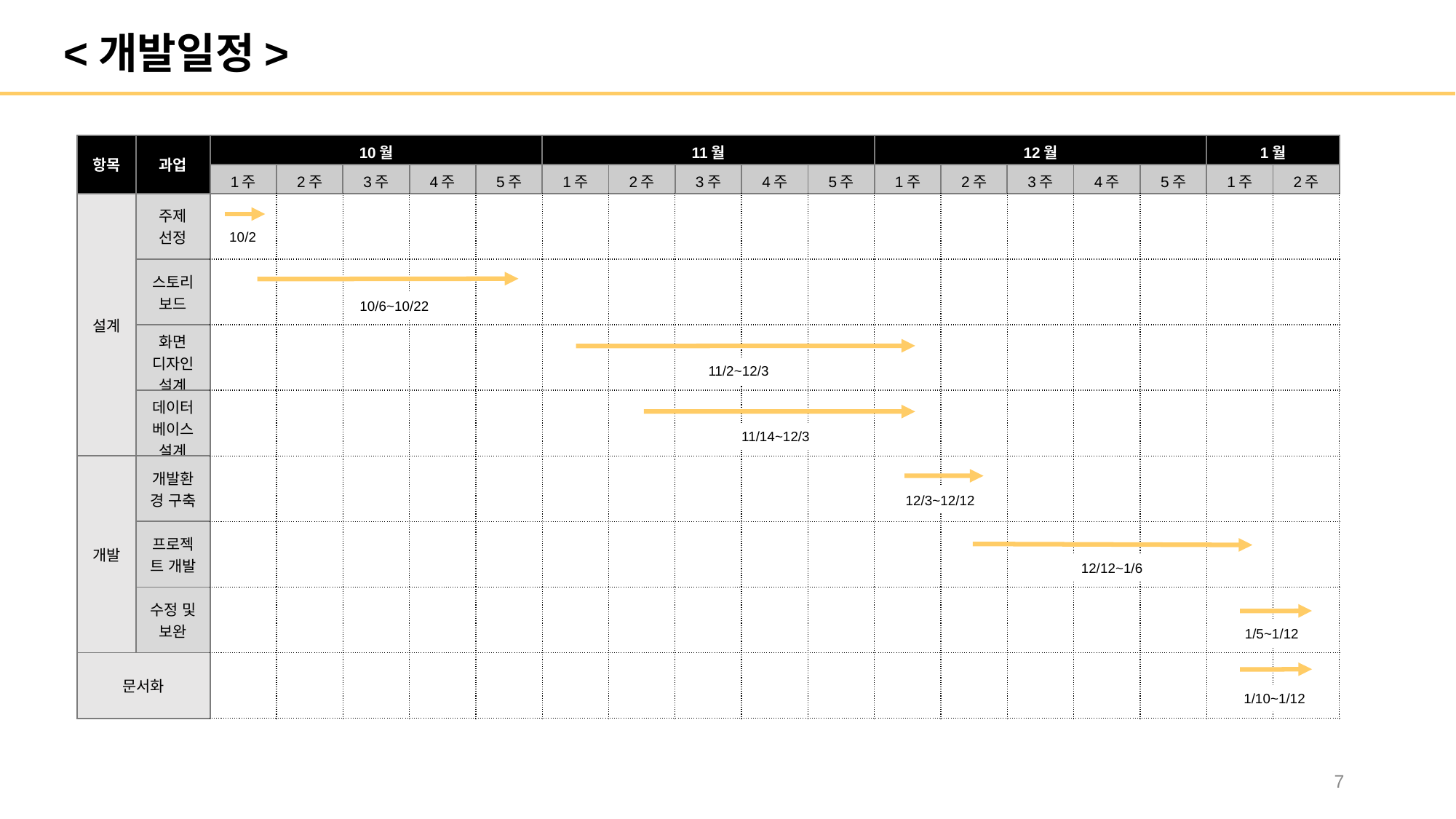

<개발일정>

| 항목 | 과업 | 10월 |  |  |  |  | 11월 |  |  |  |  | 12월 |  |  |  |  | 1월 |  |
| --- | --- | --- | --- | --- | --- | --- | --- | --- | --- | --- | --- | --- | --- | --- | --- | --- | --- | --- |
|  |  | 1주 | 2주 | 3주 | 4주 | 5주 | 1주 | 2주 | 3주 | 4주 | 5주 | 1주 | 2주 | 3주 | 4주 | 5주 | 1주 | 2주 |
| 설계 | 주제 선정 |  |  |  |  |  |  |  |  |  |  |  |  |  |  |  |  |  |
|  | 스토리 보드 |  |  |  |  |  |  |  |  |  |  |  |  |  |  |  |  |  |
|  | 화면 디자인 설계 |  |  |  |  |  |  |  |  |  |  |  |  |  |  |  |  |  |
|  | 데이터 베이스 설계 |  |  |  |  |  |  |  |  |  |  |  |  |  |  |  |  |  |
| 개발 | 개발환경 구축 |  |  |  |  |  |  |  |  |  |  |  |  |  |  |  |  |  |
|  | 프로젝트 개발 |  |  |  |  |  |  |  |  |  |  |  |  |  |  |  |  |  |
|  | 수정 및 보완 |  |  |  |  |  |  |  |  |  |  |  |  |  |  |  |  |  |
| 문서화 |  |  |  |  |  |  |  |  |  |  |  |  |  |  |  |  |  |  |
10/2
10/6~10/22
11/2~12/3
11/14~12/3
12/3~12/12
12/12~1/6
1/5~1/12
1/10~1/12
7